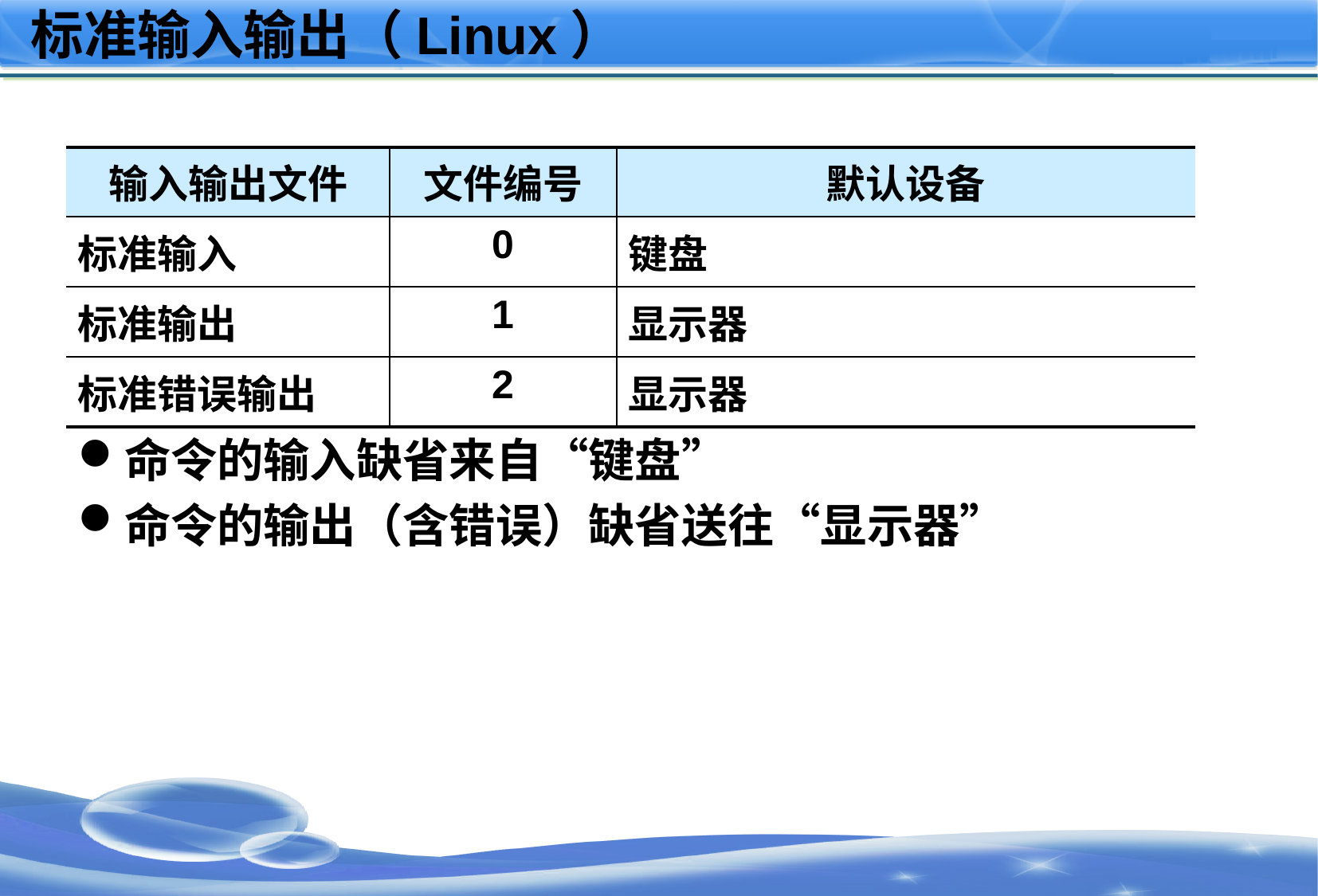

# 标准输入输出（Linux）

命令的输入缺省来自“键盘”
命令的输出（含错误）缺省送往“显示器”

| 输入输出文件 | 文件编号 | 默认设备 |
| --- | --- | --- |
| 标准输入 | 0 | 键盘 |
| 标准输出 | 1 | 显示器 |
| 标准错误输出 | 2 | 显示器 |